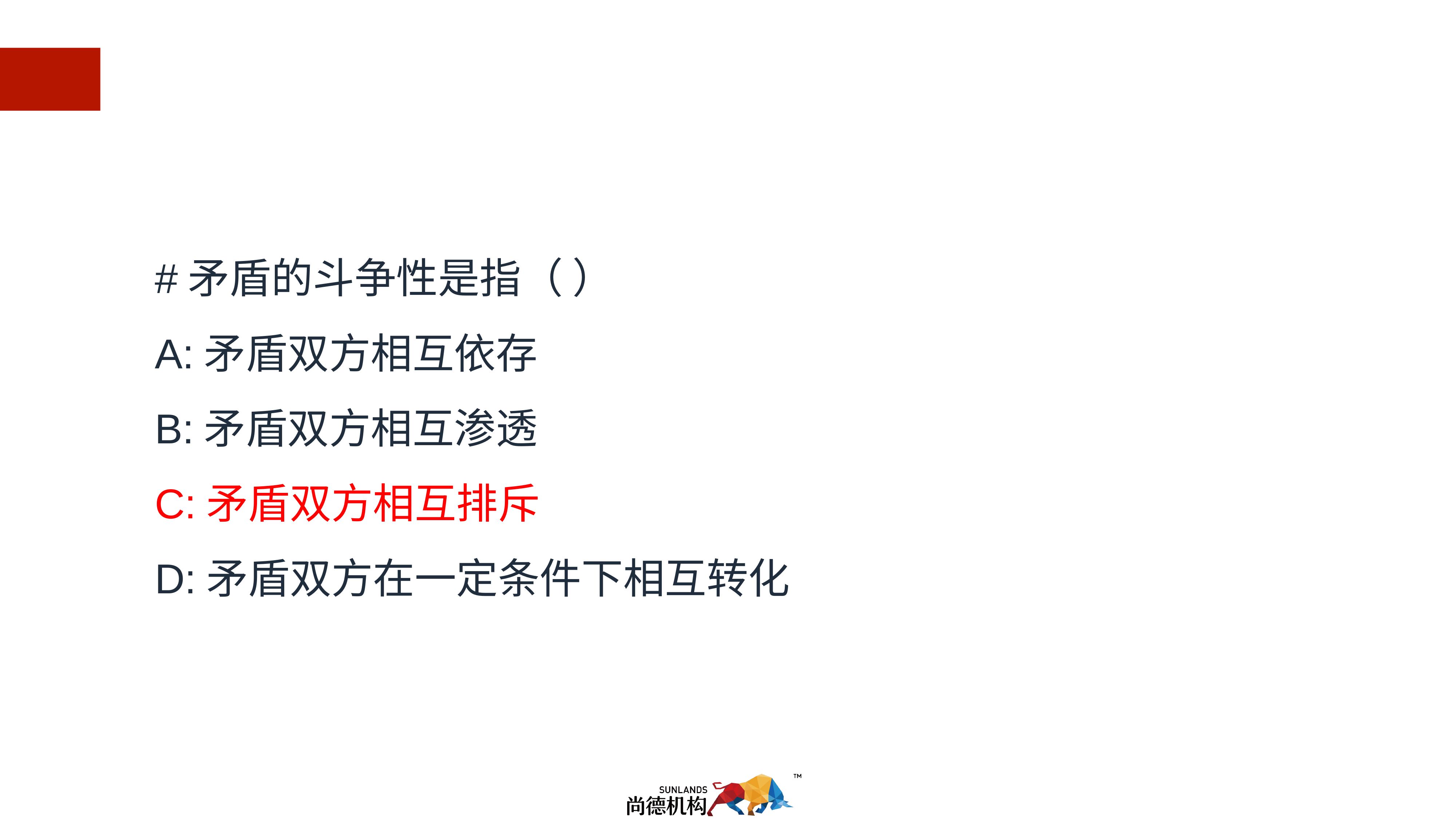

#矛盾的斗争性是指（ ）
A:矛盾双方相互依存
B:矛盾双方相互渗透
C:矛盾双方相互排斥
D:矛盾双方在一定条件下相互转化